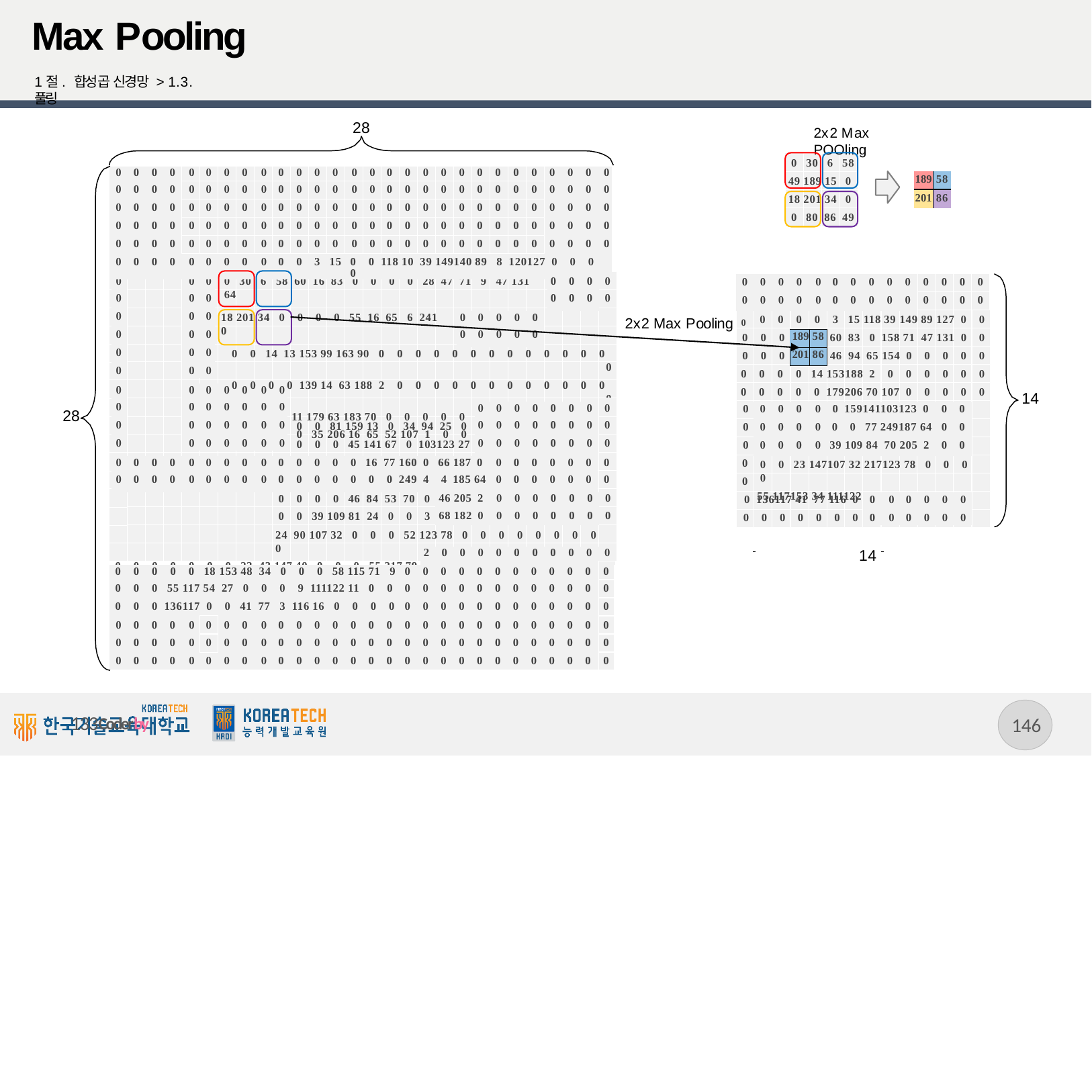

# Max Pooling
1절. 합성곱 신경망 > 1.3. 풀링
28
2x2 Max Pooling

0  30  6  58
49 189 15  0
18 201 34  0
0  80 86 49

| 0 | 0 | 0 | 0 | 0 | 0 | 0 | 0 | 0 | 0 | 0 | 0 | 0 | 0 | 0 | 0 | 0 | 0 | 0 | 0 | 0 | 0 | 0 | 0 | 0 | 0 | 0 | 0 |
| --- | --- | --- | --- | --- | --- | --- | --- | --- | --- | --- | --- | --- | --- | --- | --- | --- | --- | --- | --- | --- | --- | --- | --- | --- | --- | --- | --- |
| 0 | 0 | 0 | 0 | 0 | 0 | 0 | 0 | 0 | 0 | 0 | 0 | 0 | 0 | 0 | 0 | 0 | 0 | 0 | 0 | 0 | 0 | 0 | 0 | 0 | 0 | 0 | 0 |
| 0 | 0 | 0 | 0 | 0 | 0 | 0 | 0 | 0 | 0 | 0 | 0 | 0 | 0 | 0 | 0 | 0 | 0 | 0 | 0 | 0 | 0 | 0 | 0 | 0 | 0 | 0 | 0 |
| 0 | 0 | 0 | 0 | 0 | 0 | 0 | 0 | 0 | 0 | 0 | 0 | 0 | 0 | 0 | 0 | 0 | 0 | 0 | 0 | 0 | 0 | 0 | 0 | 0 | 0 | 0 | 0 |
| 0 | 0 | 0 | 0 | 0 | 0 | 0 | 0 | 0 | 0 | 0 | 0 | 0 | 0 | 0 | 0 | 0 | 0 | 0 | 0 | 0 | 0 | 0 | 0 | 0 | 0 | 0 | 0 |
| 0 | 0 | 0 | 0 | 0 | 0 | 0 | 0 | 0 | 0 | 0 | 3 | 15 | 0 0 118 10 39 149140 89 8 120127 0 0 0 0 |  |  |  |  |  |  |  |  |  |  |  |  |  |  |

| 189 | 58 |
| --- | --- |
| 201 | 86 |

|  |  |  |  |  |  |  |  |  |  |  |  |
| --- | --- | --- | --- | --- | --- | --- | --- | --- | --- | --- | --- |
| 0 | 0 | 0 | 0 | 0 | 0 | 0 | 0 | 0 | 0 | 0 0 0 0 0 0 0 | 0 |
| 0 | 0 | 0 | 0 | 0 | 0 | 0 | 0 | 0 | 0 | 0 0 0 0 0 0 0 | 0 |
0  30  6  58 60 16 83  0   0   0   0  28 47 71  9  47 131 64
49 189 15  0   0   0   0   0   0   0   2 158 11  0  26 17 39  0

| 0 | 0 | 0 | 0 | 0 | 0 |
| --- | --- | --- | --- | --- | --- |
| 0 | 0 | 0 | 0 | 0 | 0 |
| 0 | 0 | 0 | 0 | 0 | 0 |
| 0 | 0 | 0 | 0 | 0 | 0 |
| 0 | 0 | 0 | 0 | 0 | 0 |
| 0 | 0 | 0 | 0 | 0 | 0 |
18 201 34  0   0   0   0  55 16 65  6 241 0
0  80 86 49 46  0  48 194 11 43 111154 0
0   0   0   0   3  15 118 39 149 89 127 0   0
0   0   0	60 83  0 158 71 47 131 0   0
0   0   0	46 94 65 154 0   0   0   0   0
0   0   0   0  14 153188 2   0   0   0   0   0   0
0   0   0   0   0 179206 70 107 0   0   0   0   0

2x2 Max Pooling  0
| 0 | 0 | 0 | 0 | 0 | 0 | 0 | 0 | 0 |
| --- | --- | --- | --- | --- | --- | --- | --- | --- |
| 0 | 0 | 0 | 0 | 0 | 0 | 0 | 0 | 0 |

| 189 | 58 |
| --- | --- |
| 201 | 86 |
0   0  14 13 153 99 163 90  0   0   0   0   0   0   0   0   0   0   0   0   0   0
0   0   0   0 139 14 63 188 2   0   0   0   0   0   0   0   0   0   0   0   0   0
11 179 63 183 70  0   0   0   0   0   0   0   0   0   0   0   0   0
0  35 206 16 65 52 107 1   0   0

| 0 | 0 | 0 | 0 | 0 | 0 | 0 | 0 | 0 | 0 |
| --- | --- | --- | --- | --- | --- | --- | --- | --- | --- |
| 0 | 0 | 0 | 0 | 0 | 0 | 0 | 0 | 0 | 0 |
| 0 | 0 | 0 | 0 | 0 | 0 | 0 | 0 | 0 | 0 |
| 0 | 0 | 0 | 0 | 0 | 0 | 0 | 0 | 0 | 0 |
14

| 0 | 0 | 0 | 0 | 0 | 0 | 0 | 0 | 0 | 0 | 0 | 0 | 0 | 0 159141103123 0 | 0 | 0 | 0 |
| --- | --- | --- | --- | --- | --- | --- | --- | --- | --- | --- | --- | --- | --- | --- | --- | --- |
| 0 | 0 | 0 | 0 | 0 | 0 | 0 | 0 | 0 | 0 | 0 | 0 | 0 | 0 0 77 249187 64 | 0 | 0 | 0 |
| 0 | 0 | 0 | 0 | 0 | 0 | 0 | 0 | 0 | 0 | 0 | 0 | 0 | 39 109 84 70 205 2 | 0 | 0 | 0 |
28
0   0  81 159 13  0  34 94 25  0
0   0   0  45 141 67  0 103123 27
0   0  23 147107 32 217123 78  0   0   0   0
55 117153 34 111122 71  0   0   0   0   0   0

| 0 | 0 | 0 | 0 | 0 | 0 | 0 | 0 | 0 | 0 | 0 | 0 | 0 | 0 16 77 160 0 | 66 187 0 | 0 | 0 | 0 | 0 | 0 | 0 | 0 | 0 |
| --- | --- | --- | --- | --- | --- | --- | --- | --- | --- | --- | --- | --- | --- | --- | --- | --- | --- | --- | --- | --- | --- | --- |
| 0 | 0 | 0 | 0 | 0 | 0 | 0 | 0 | 0 | 0 | 0 | 0 | 0 | 0 0 0 249 4 | 4 185 64 | 0 | 0 | 0 | 0 | 0 | 0 | 0 | 0 |
0   0   0   0  46 84 53 70  0
0   0  39 109 81 24  0   0   3
24 90 107 32  0   0   0  52 123 78  0   0   0   0   0   0   0   0   0
0   0   0   0   0   0   0  23 43 147 40  0   0   0  55 217 79

| 0 | 0 | 0 | 0 | 0 | 0 | 0 | 0 | 0 |
| --- | --- | --- | --- | --- | --- | --- | --- | --- |
| 0 | 0 | 0 | 0 | 0 | 0 | 0 | 0 | 0 |
| 0 | 0 | 0 | 0 | 0 | 0 | 0 | 0 | 0 |
| 46 205 2 | 0 | 0 | 0 | 0 | 0 | 0 | 0 | 0 136117 41 77 116 0 | 0 | 0 | 0 | 0 | 0 | 0 | 0 |
| --- | --- | --- | --- | --- | --- | --- | --- | --- | --- | --- | --- | --- | --- | --- | --- |
| 68 182 0 | 0 | 0 | 0 | 0 | 0 | 0 | 0 | 0 0 0 0 0 0 0 | 0 | 0 | 0 | 0 | 0 | 0 | 0 |

14
| 2 | 0 | 0 | 0 | 0 | 0 | 0 | 0 | 0 | 0 | 0 |
| --- | --- | --- | --- | --- | --- | --- | --- | --- | --- | --- |
| 0 0 0 0 0 18 153 48 34 0 0 0 58 115 71 9 |  |  |  |  |  |  |  |  |  |  |  |  |  |  |  | 0 | 0 | 0 | 0 | 0 | 0 | 0 | 0 | 0 | 0 | 0 | 0 |
| --- | --- | --- | --- | --- | --- | --- | --- | --- | --- | --- | --- | --- | --- | --- | --- | --- | --- | --- | --- | --- | --- | --- | --- | --- | --- | --- | --- |
| 0 0 0 55 117 54 27 0 0 0 9 111122 11 0 0 |  |  |  |  |  |  |  |  |  |  |  |  |  |  |  | 0 | 0 | 0 | 0 | 0 | 0 | 0 | 0 | 0 | 0 | 0 | 0 |
| 0 0 0 136117 0 0 41 77 3 116 16 0 0 0 0 |  |  |  |  |  |  |  |  |  |  |  |  |  |  |  | 0 | 0 | 0 | 0 | 0 | 0 | 0 | 0 | 0 | 0 | 0 | 0 |
| 0 | 0 | 0 | 0 | 0 | 0 | 0 | 0 | 0 | 0 | 0 | 0 | 0 | 0 | 0 | 0 | 0 | 0 | 0 | 0 | 0 | 0 | 0 | 0 | 0 | 0 | 0 | 0 |
| 0 | 0 | 0 | 0 | 0 | 0 | 0 | 0 | 0 | 0 | 0 | 0 | 0 | 0 | 0 | 0 | 0 | 0 | 0 | 0 | 0 | 0 | 0 | 0 | 0 | 0 | 0 | 0 |
| 0 | 0 | 0 | 0 | 0 | 0 | 0 | 0 | 0 | 0 | 0 | 0 | 0 | 0 | 0 | 0 | 0 | 0 | 0 | 0 | 0 | 0 | 0 | 0 | 0 | 0 | 0 | 0 |

146
133Coderby